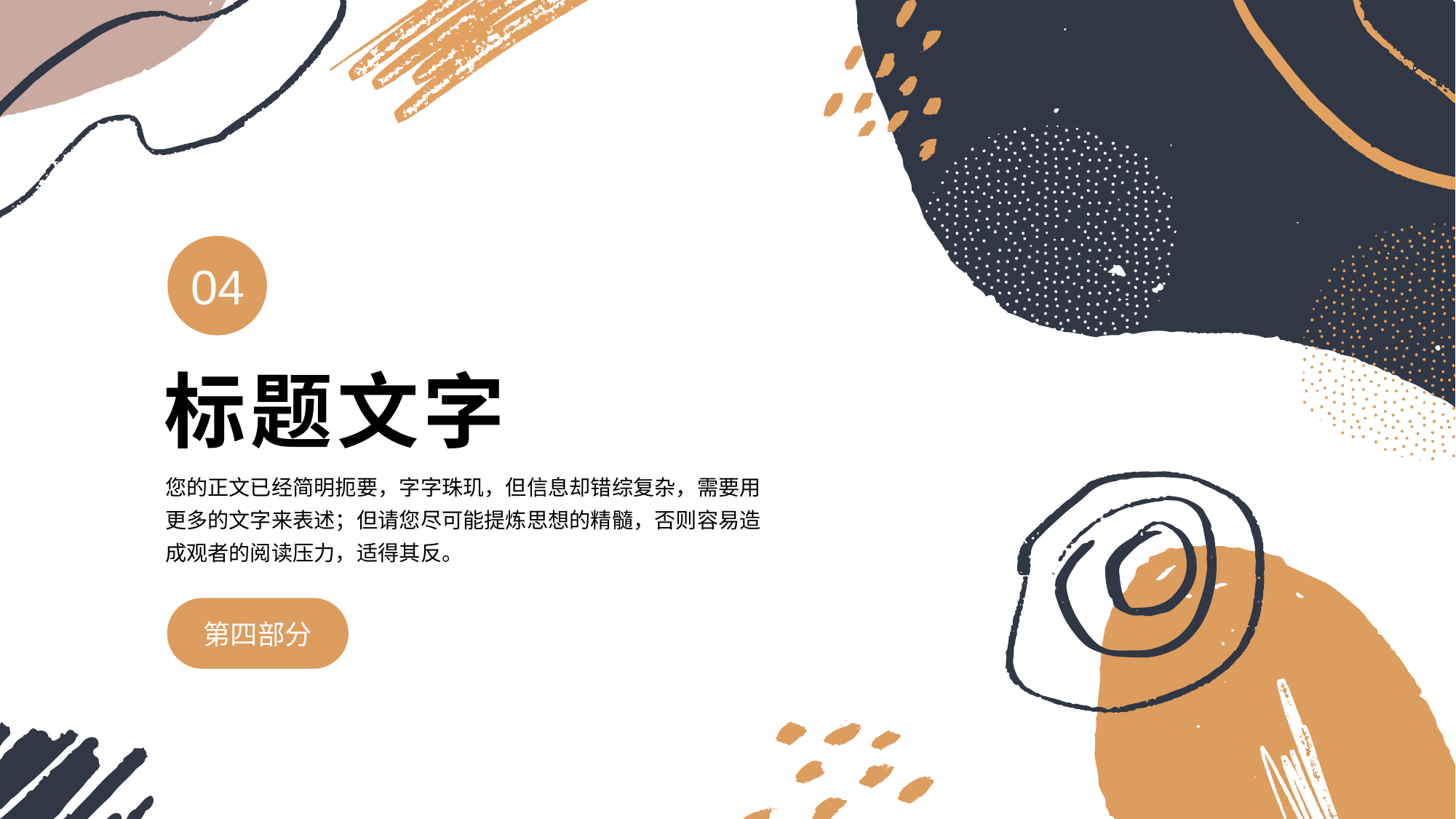

04
标题文字
您的正文已经简明扼要，字字珠玑，但信息却错综复杂，需要用更多的文字来表述；但请您尽可能提炼思想的精髓，否则容易造成观者的阅读压力，适得其反。
第四部分